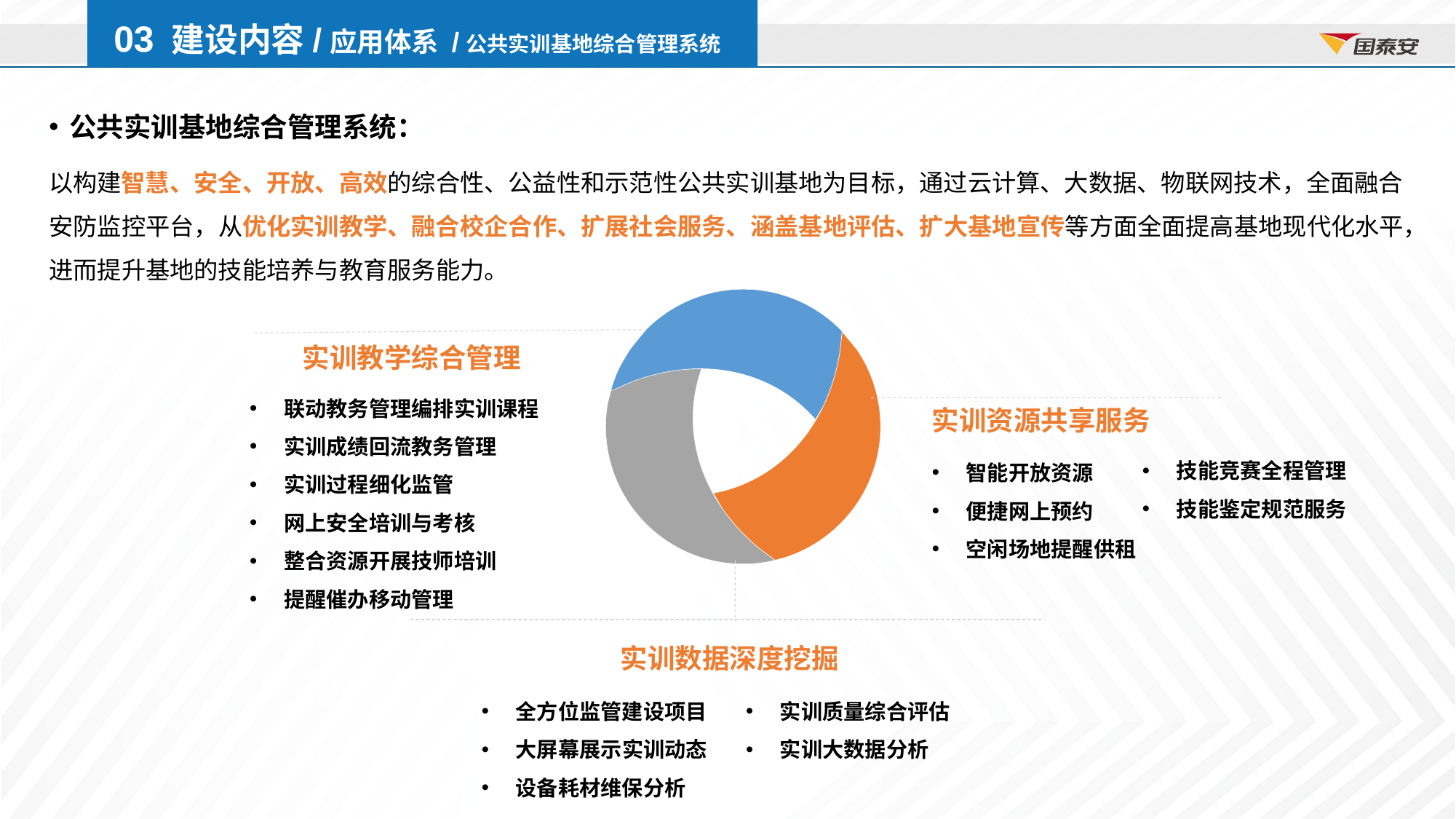

03 建设内容/应用体系 /公共实训基地综合管理系统
公共实训基地综合管理系统：
以构建智慧、安全、开放、高效的综合性、公益性和示范性公共实训基地为目标，通过云计算、大数据、物联网技术，全面融合安防监控平台，从优化实训教学、融合校企合作、扩展社会服务、涵盖基地评估、扩大基地宣传等方面全面提高基地现代化水平，进而提升基地的技能培养与教育服务能力。

实训教学综合管理

联动教务管理编排实训课程
实训成绩回流教务管理
实训过程细化监管
网上安全培训与考核
整合资源开展技师培训
提醒催办移动管理

实训资源共享服务
技能竞赛全程管理
技能鉴定规范服务
智能开放资源
便捷网上预约
空闲场地提醒供租
实训数据深度挖掘
全方位监管建设项目
大屏幕展示实训动态
设备耗材维保分析
实训质量综合评估
实训大数据分析